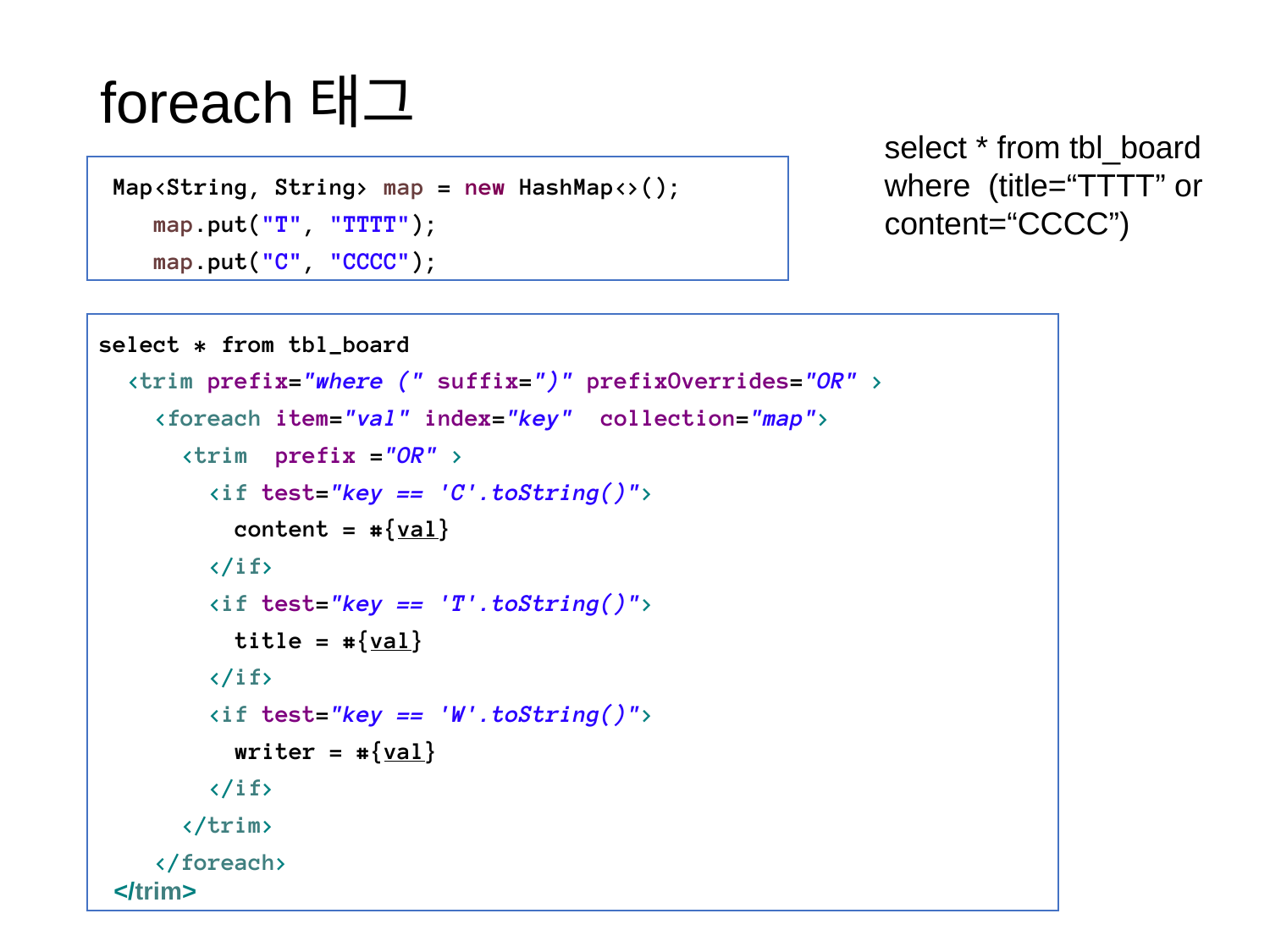

# foreach태그
select * from tbl_board
where  (title=“TTTT” or 	content=“CCCC”)
 Map<String, String> map = new HashMap<>();
    map.put("T", "TTTT");
    map.put("C", "CCCC");
select * from tbl_board
  <trim prefix="where (" suffix=")" prefixOverrides="OR" >
    <foreach item="val" index="key"  collection="map">
      <trim  prefix ="OR" >
        <if test="key == 'C'.toString()">
          content = #{val}
        </if>
        <if test="key == 'T'.toString()">
          title = #{val}
        </if>
        <if test="key == 'W'.toString()">
          writer = #{val}
        </if>
      </trim>
    </foreach>
  </trim>